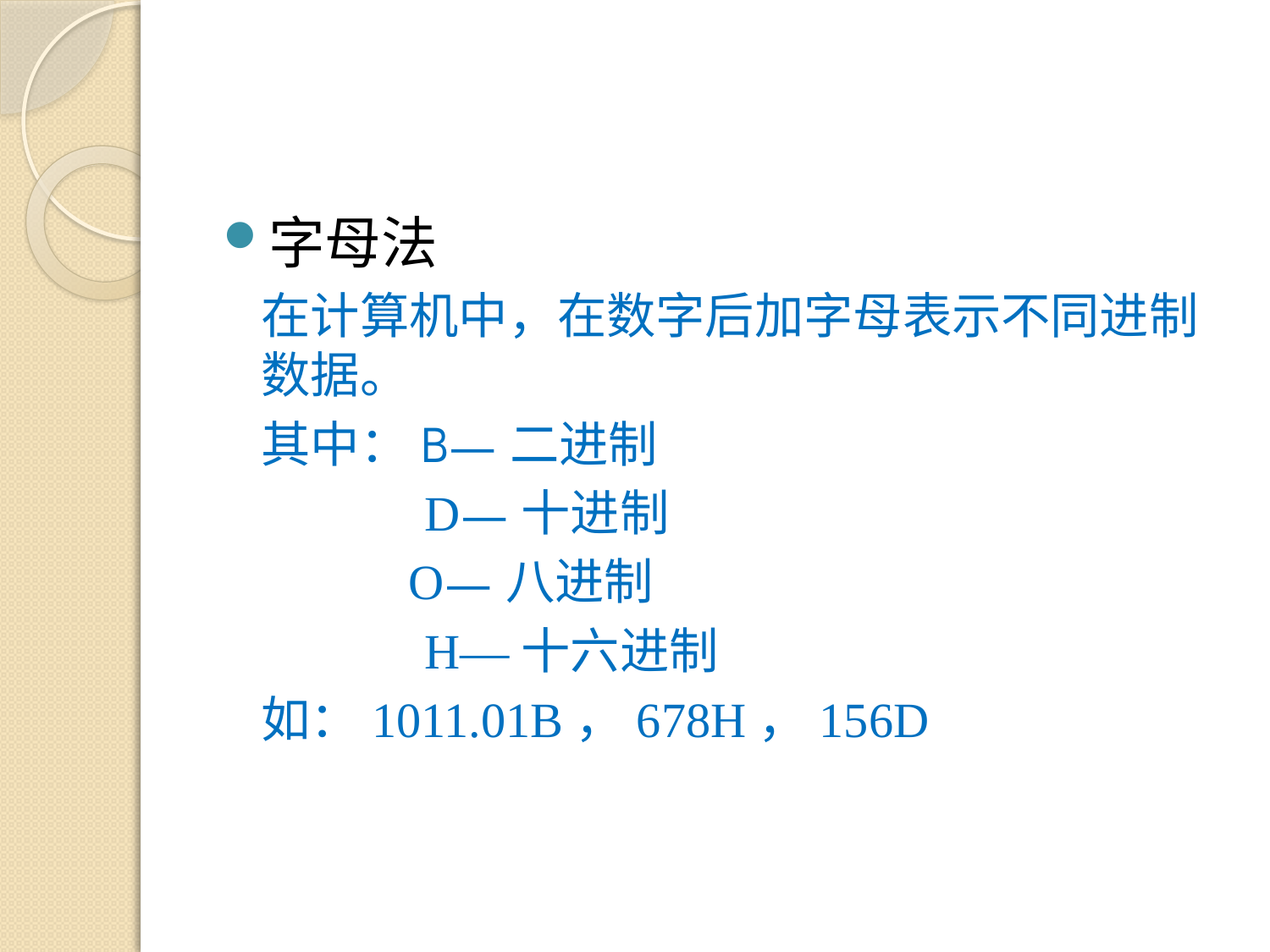

#
字母法
在计算机中，在数字后加字母表示不同进制数据。
其中：B—二进制
           D—十进制
            O—八进制
           H—十六进制
如：1011.01B，678H，156D